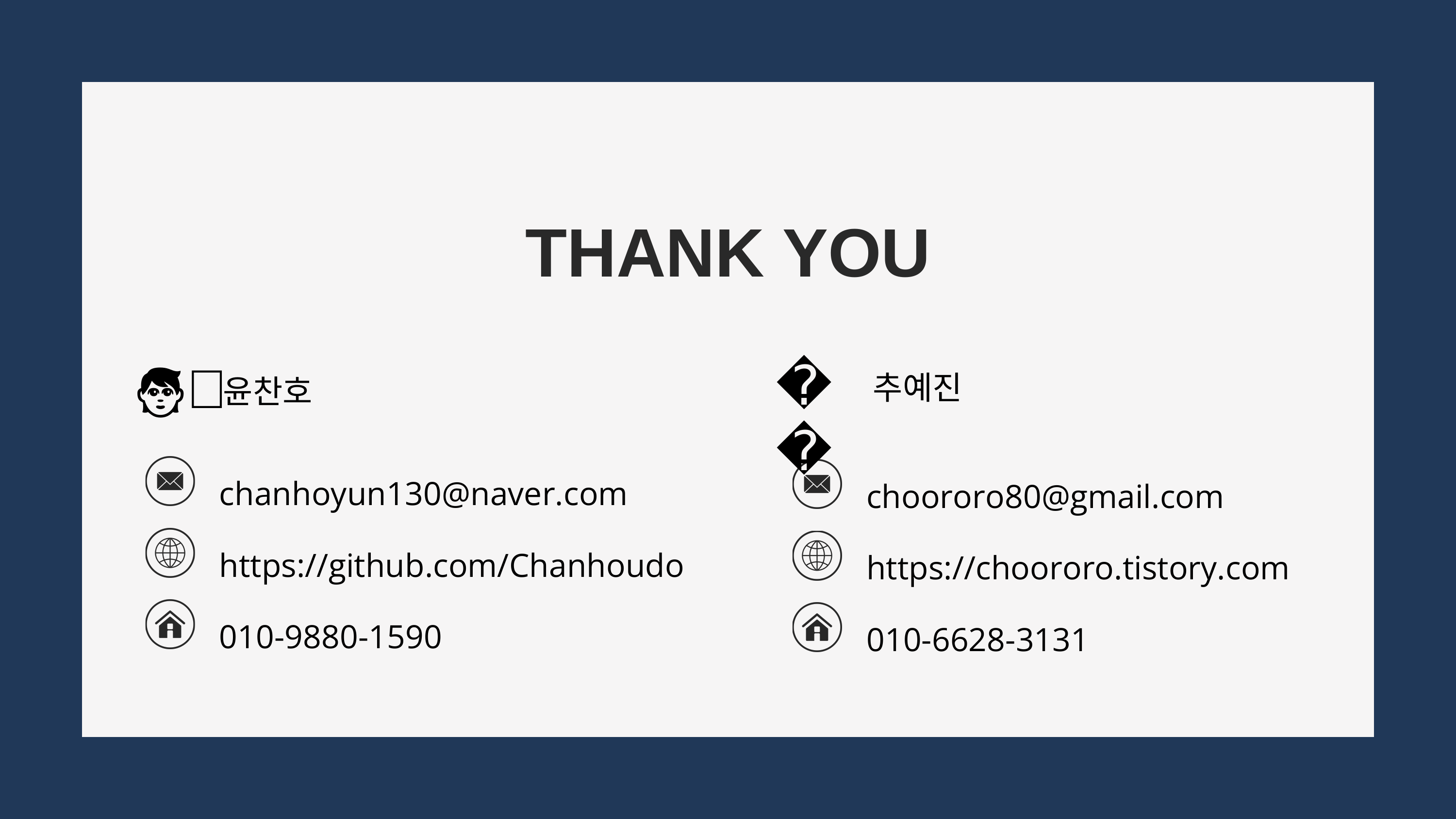

THANK YOU
👩‍🦰
🧑‍🦱
추예진
윤찬호

chanhoyun130@naver.com

https://github.com/Chanhoudo

010-9880-1590

choororo80@gmail.com

https://choororo.tistory.com

010-6628-3131